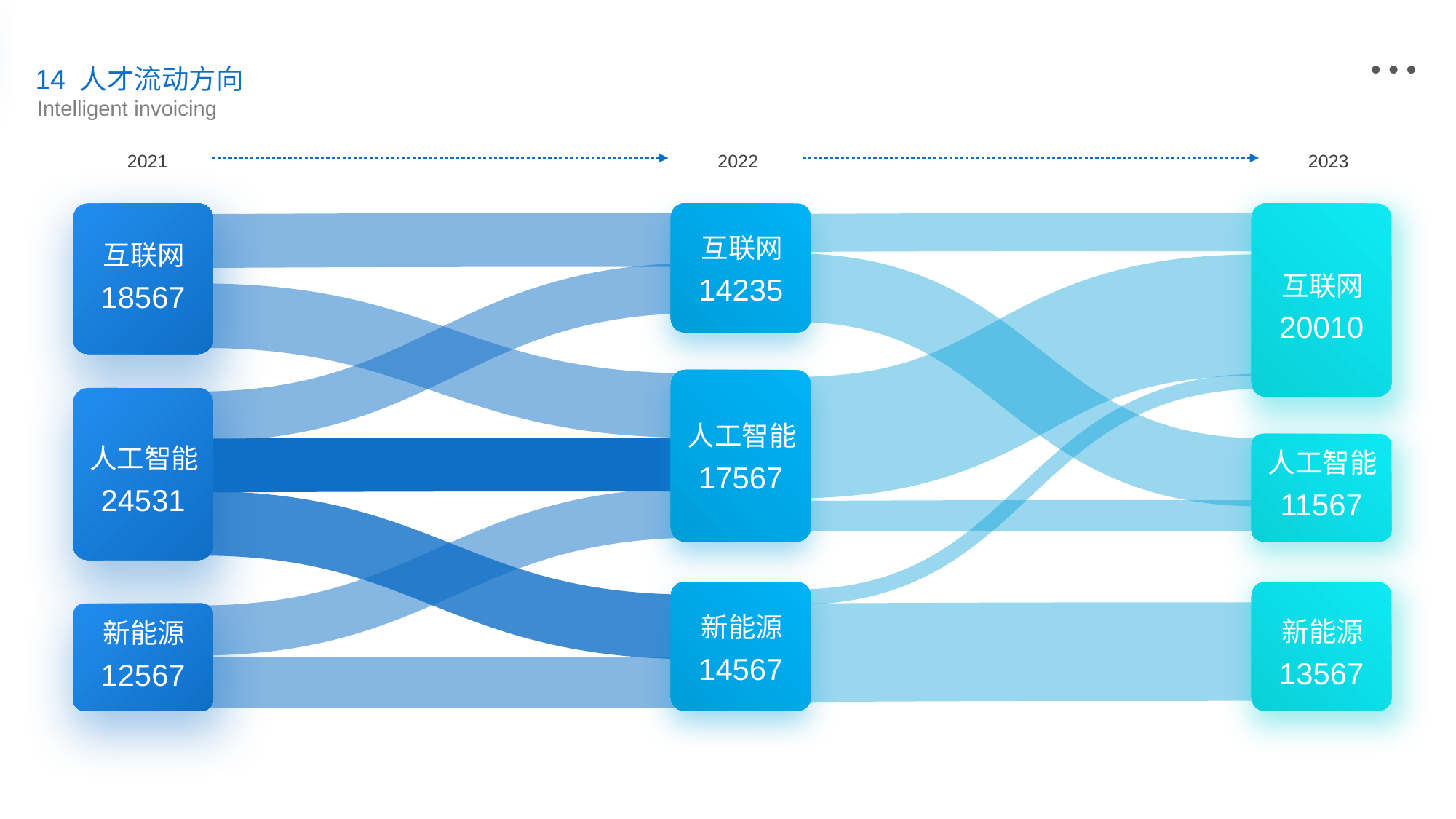

14 人才流动方向

Intelligent invoicing

2021
2022
2023

互联网
18567

互联网
14235

互联网
20010

人工智能
17567

人工智能
24531

人工智能
11567

新能源
14567

新能源
13567

新能源
12567